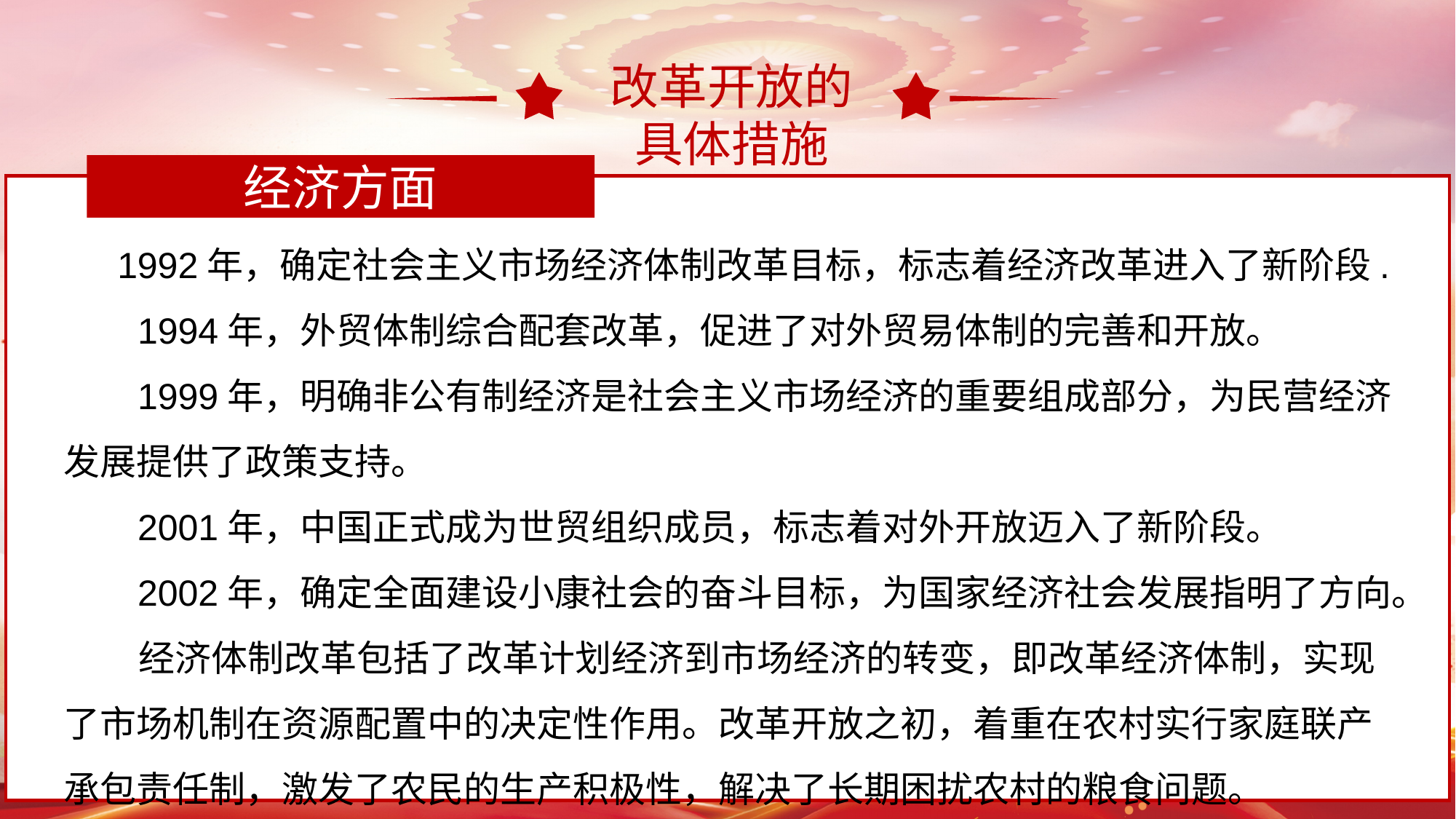

改革开放的
具体措施

经济方面

  1992年，确定社会主义市场经济体制改革目标，标志着经济改革进入了新阶段.
    1994年，外贸体制综合配套改革，促进了对外贸易体制的完善和开放。
    1999年，明确非公有制经济是社会主义市场经济的重要组成部分，为民营经济发展提供了政策支持。
    2001年，中国正式成为世贸组织成员，标志着对外开放迈入了新阶段。
    2002年，确定全面建设小康社会的奋斗目标，为国家经济社会发展指明了方向。
    经济体制改革包括了改革计划经济到市场经济的转变，即改革经济体制，实现了市场机制在资源配置中的决定性作用。改革开放之初，着重在农村实行家庭联产承包责任制，激发了农民的生产积极性，解决了长期困扰农村的粮食问题。